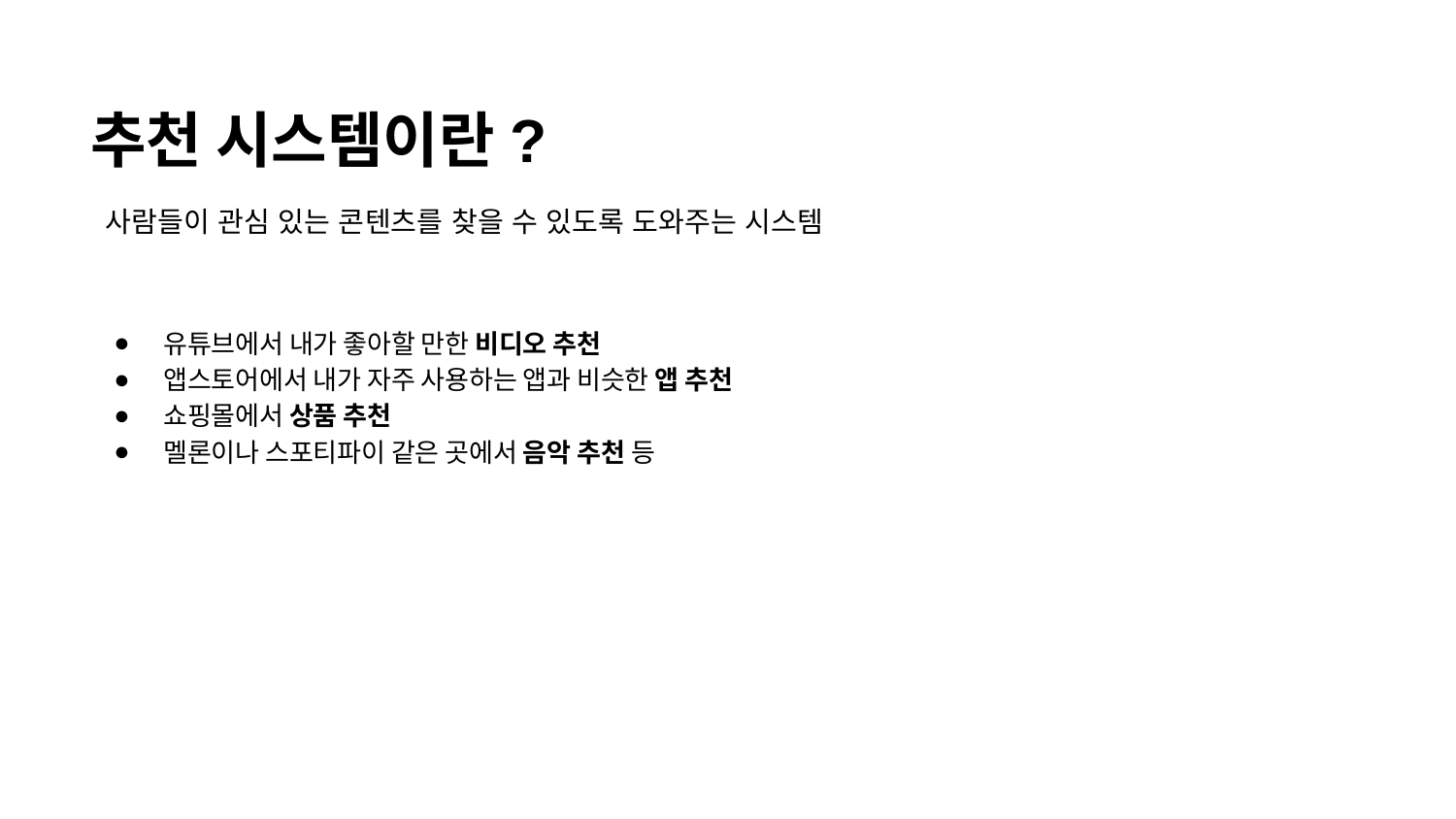

추천 시스템이란?
 사람들이 관심 있는 콘텐츠를 찾을 수 있도록 도와주는 시스템

유튜브에서 내가 좋아할 만한 비디오 추천
앱스토어에서 내가 자주 사용하는 앱과 비슷한 앱 추천
쇼핑몰에서 상품 추천
멜론이나 스포티파이 같은 곳에서 음악 추천 등